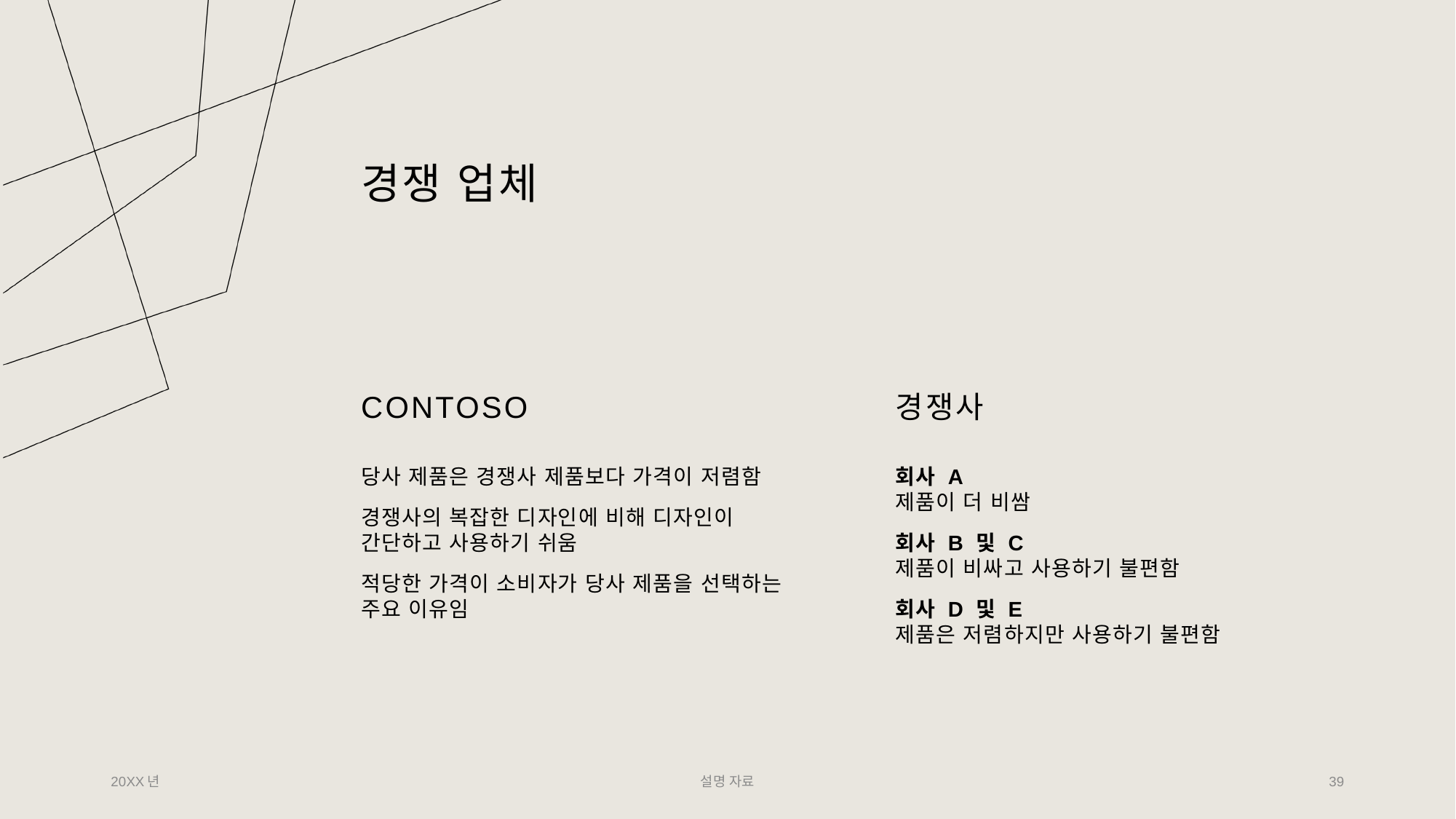

# 경쟁 업체
CONTOSO
경쟁사
당사 제품은 경쟁사 제품보다 가격이 저렴함
경쟁사의 복잡한 디자인에 비해 디자인이 간단하고 사용하기 쉬움
적당한 가격이 소비자가 당사 제품을 선택하는 주요 이유임
회사 A
제품이 더 비쌈
회사 B 및 C
제품이 비싸고 사용하기 불편함
회사 D 및 E
제품은 저렴하지만 사용하기 불편함
20XX년
설명 자료
39